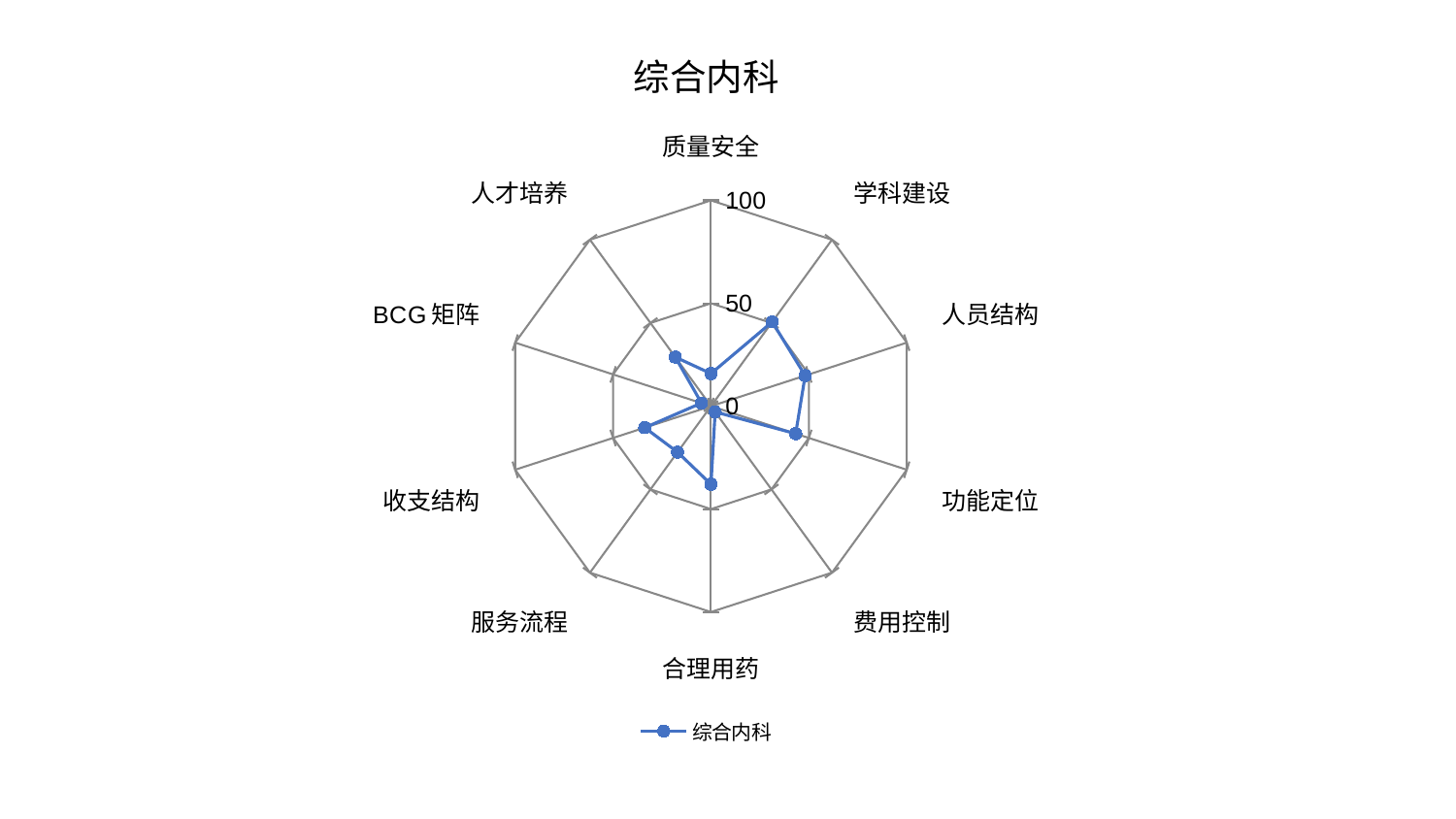

### Chart: 综合内科

| Category | 综合内科 |
|---|---|
| 质量安全 | 15.86497349249369 |
| 学科建设 | 50.646796062945754 |
| 人员结构 | 48.11643471105153 |
| 功能定位 | 43.26929650250828 |
| 费用控制 | 3.4704806813428455 |
| 合理用药 | 37.949964253765955 |
| 服务流程 | 27.63085192666725 |
| 收支结构 | 33.83415115231814 |
| BCG矩阵 | 4.876103300308994 |
| 人才培养 | 29.517257681265367 |
142